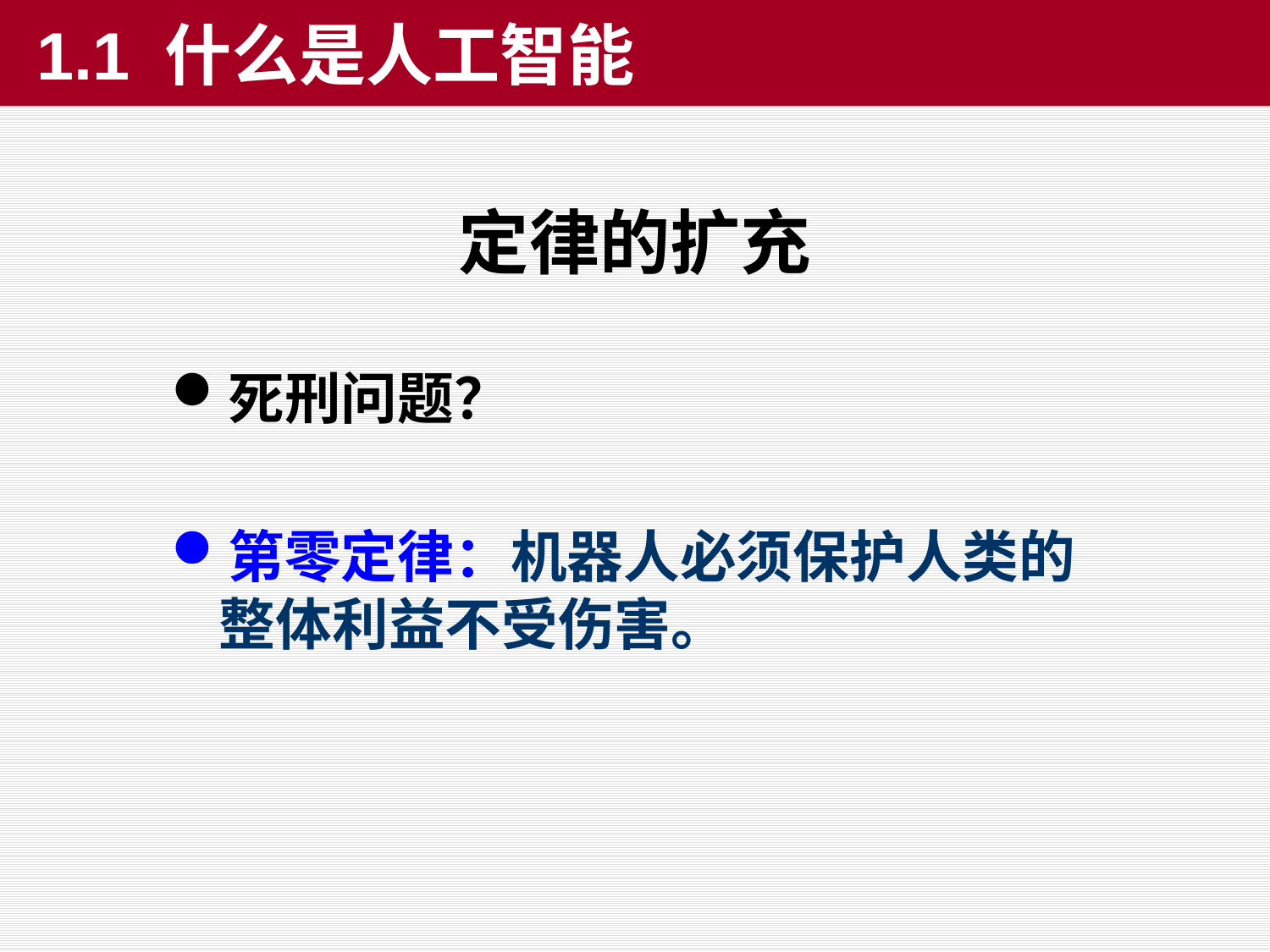

1.1 什么是人工智能
定律的扩充
死刑问题？

第零定律：机器人必须保护人类的整体利益不受伤害。